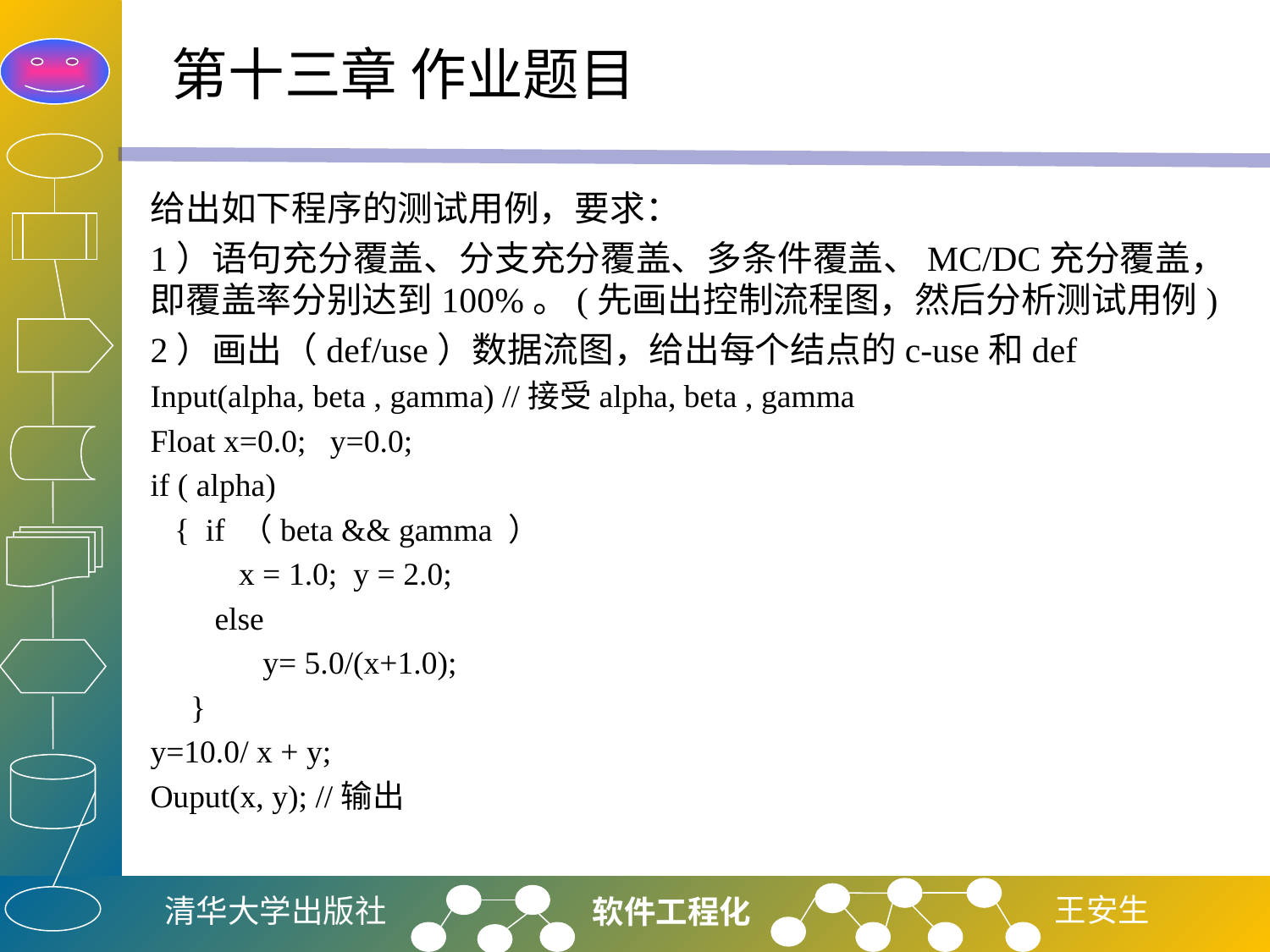

# 第十三章 作业题目
给出如下程序的测试用例，要求：
1）语句充分覆盖、分支充分覆盖、多条件覆盖、MC/DC充分覆盖，即覆盖率分别达到100%。(先画出控制流程图，然后分析测试用例)
2）画出（def/use）数据流图，给出每个结点的c-use和def
Input(alpha, beta , gamma) //接受alpha, beta , gamma
Float x=0.0;   y=0.0;
if ( alpha)
   {  if （beta && gamma ）
           x = 1.0;  y = 2.0;
        else
              y= 5.0/(x+1.0);
     }
y=10.0/ x + y;
Ouput(x, y); //输出